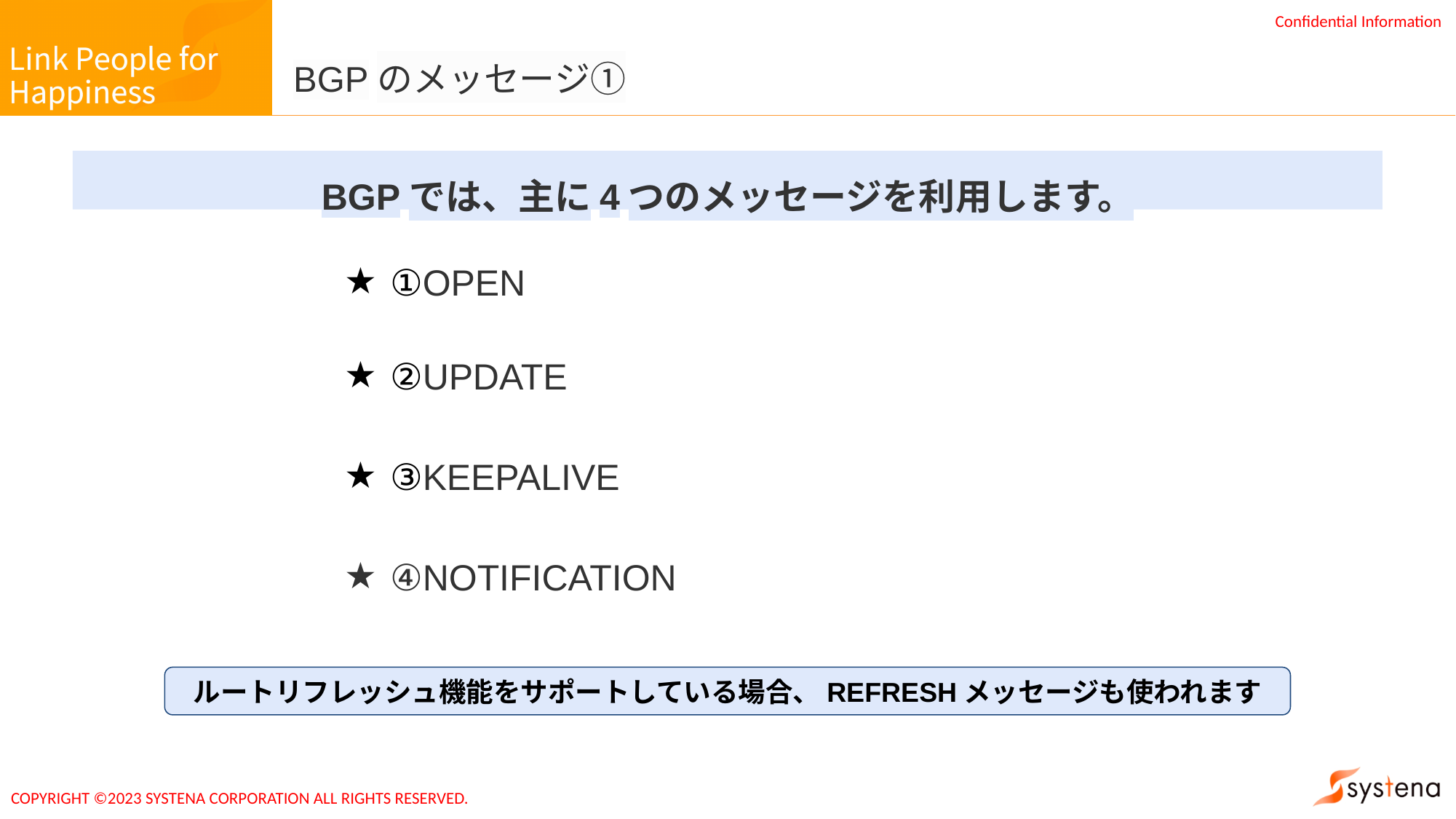

# BGPのメッセージ①
BGPでは、主に4つのメッセージを利用します。
①OPEN
②UPDATE
③KEEPALIVE
④NOTIFICATION
ルートリフレッシュ機能をサポートしている場合、REFRESHメッセージも使われます